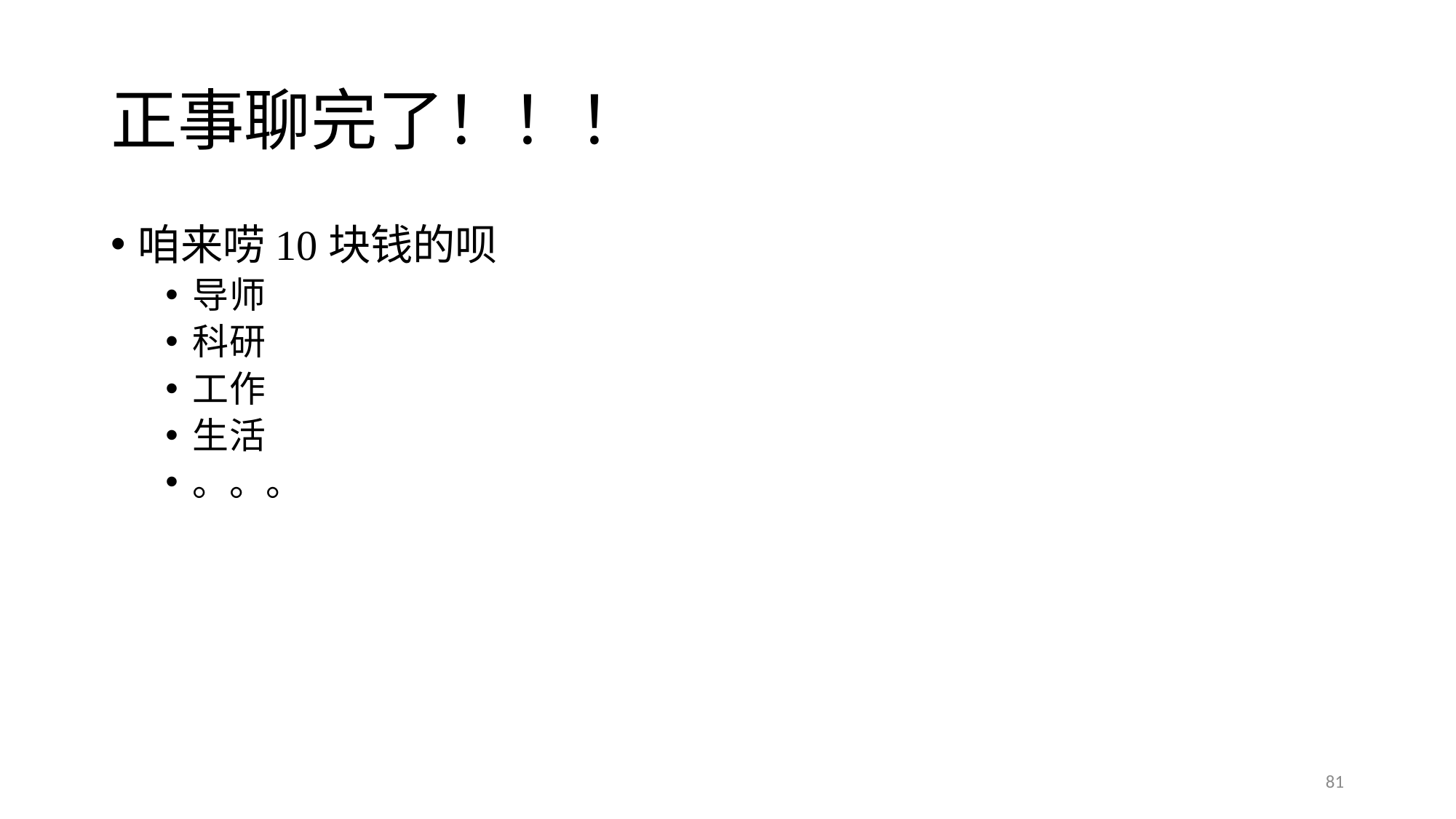

# 正事聊完了！！！
咱来唠10块钱的呗
导师
科研
工作
生活
。。。

81